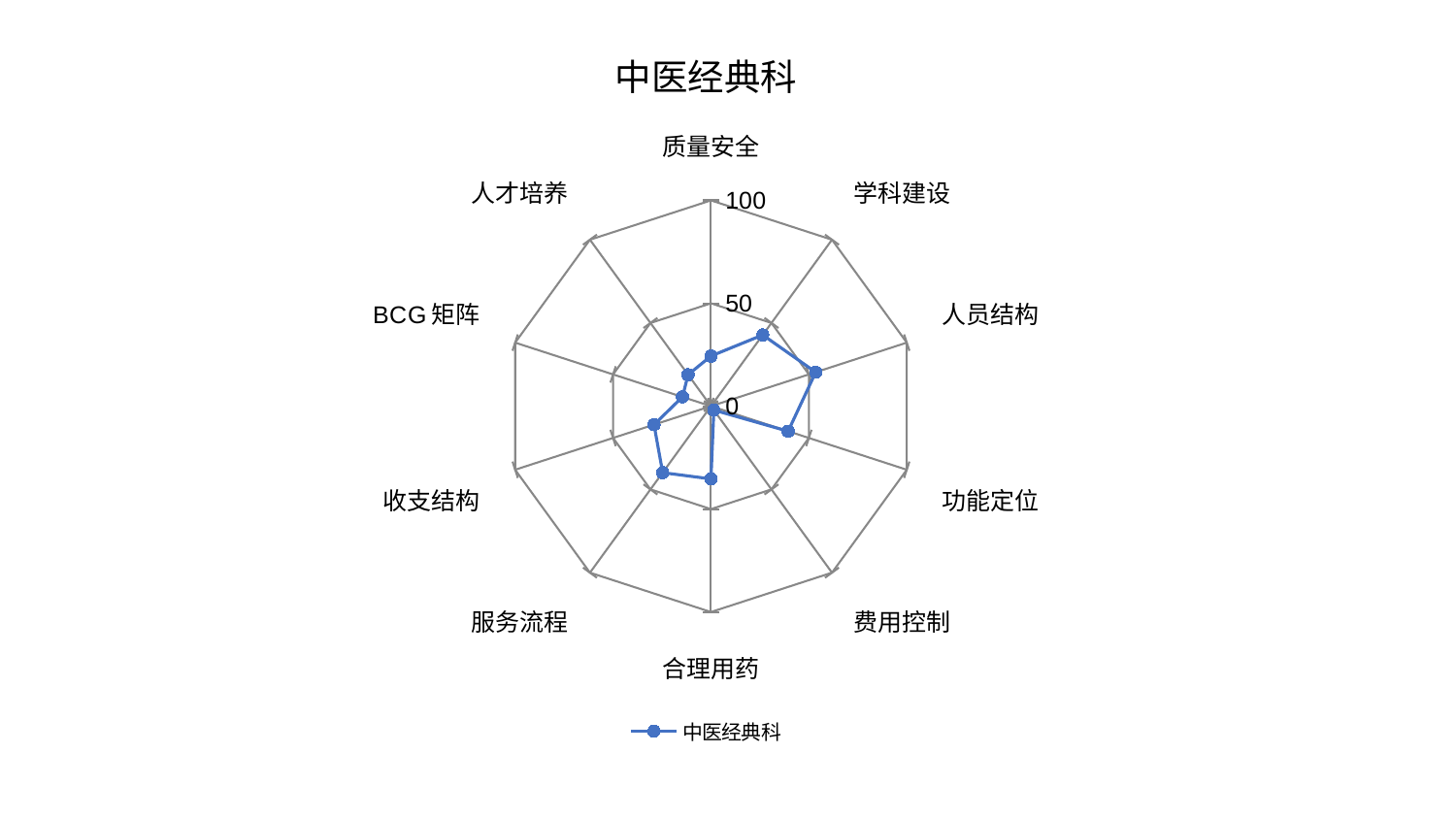

### Chart: 中医经典科

| Category | 中医经典科 |
|---|---|
| 质量安全 | 24.370241534230047 |
| 学科建设 | 42.79582276339245 |
| 人员结构 | 53.48530482858313 |
| 功能定位 | 39.42353317263631 |
| 费用控制 | 2.371474834961772 |
| 合理用药 | 35.33061885275649 |
| 服务流程 | 39.92096317084879 |
| 收支结构 | 29.111061636134092 |
| BCG矩阵 | 14.555534424867291 |
| 人才培养 | 18.919101629902766 |
137